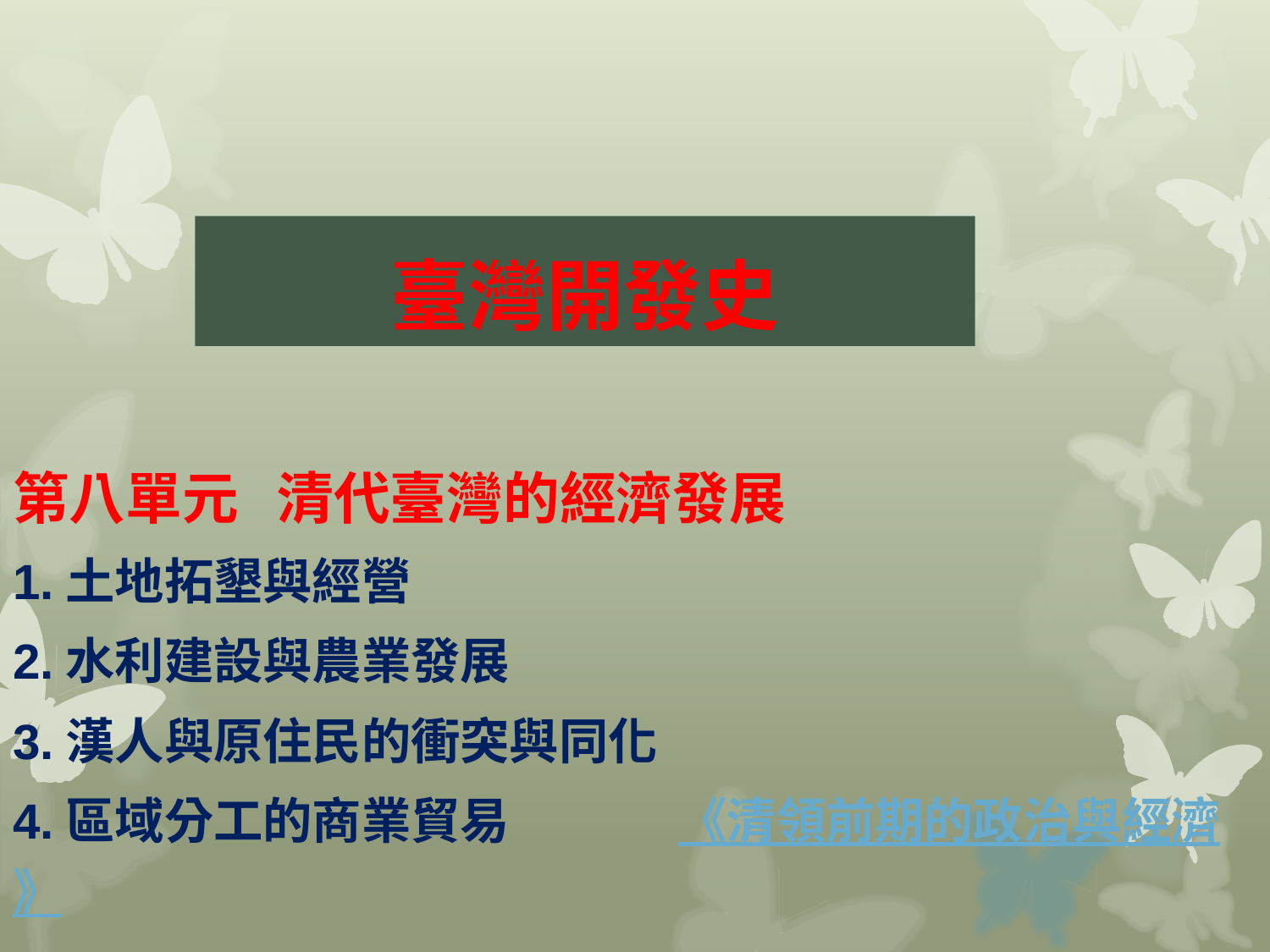

# 臺灣開發史
第八單元   清代臺灣的經濟發展
1.土地拓墾與經營
2.水利建設與農業發展
3.漢人與原住民的衝突與同化
4.區域分工的商業貿易               《清領前期的政治與經濟》